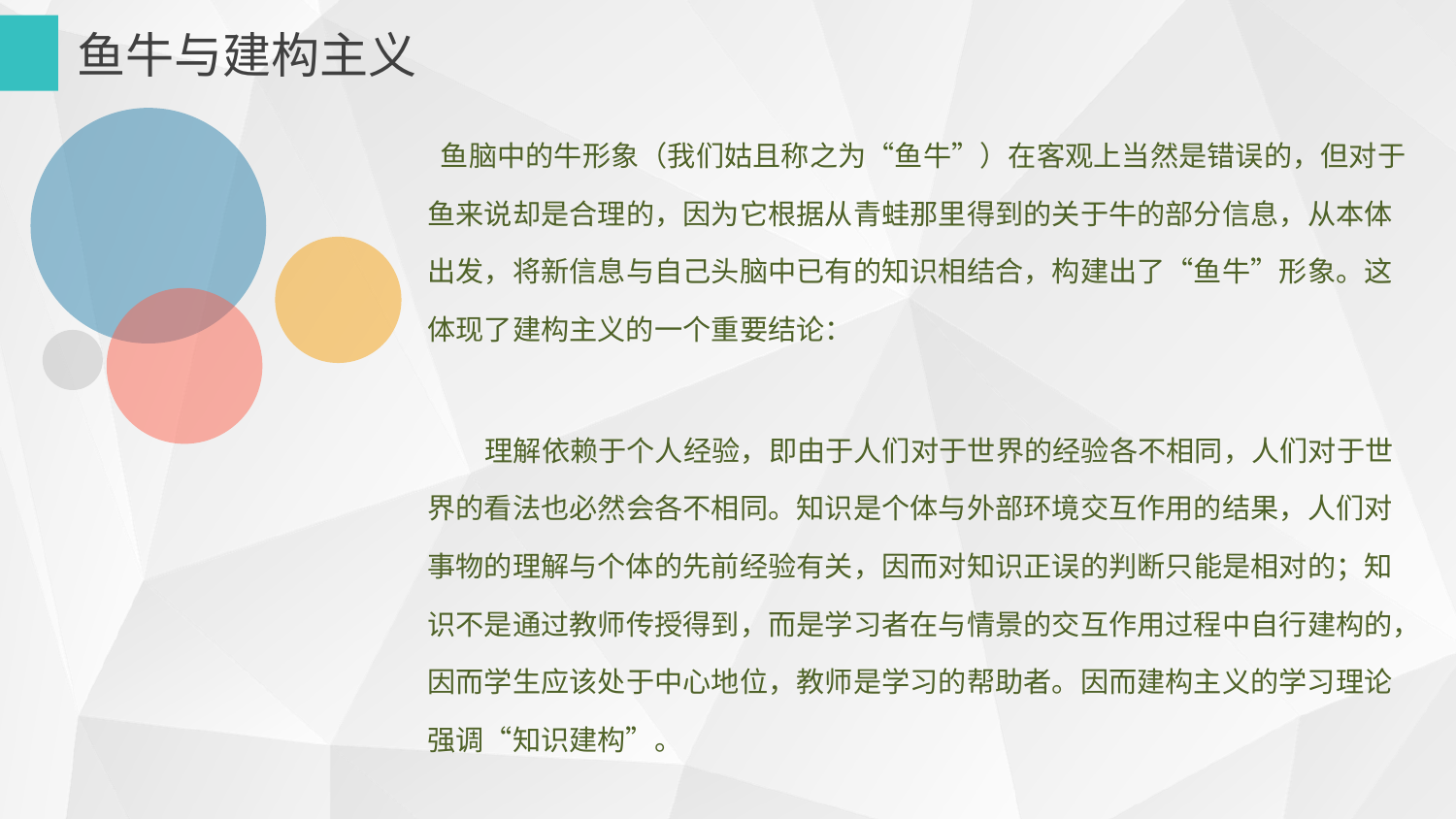

鱼牛与建构主义

 鱼脑中的牛形象（我们姑且称之为“鱼牛”）在客观上当然是错误的，但对于鱼来说却是合理的，因为它根据从青蛙那里得到的关于牛的部分信息，从本体出发，将新信息与自己头脑中已有的知识相结合，构建出了“鱼牛”形象。这体现了建构主义的一个重要结论：
        理解依赖于个人经验，即由于人们对于世界的经验各不相同，人们对于世界的看法也必然会各不相同。知识是个体与外部环境交互作用的结果，人们对事物的理解与个体的先前经验有关，因而对知识正误的判断只能是相对的；知识不是通过教师传授得到，而是学习者在与情景的交互作用过程中自行建构的，因而学生应该处于中心地位，教师是学习的帮助者。因而建构主义的学习理论强调“知识建构”。